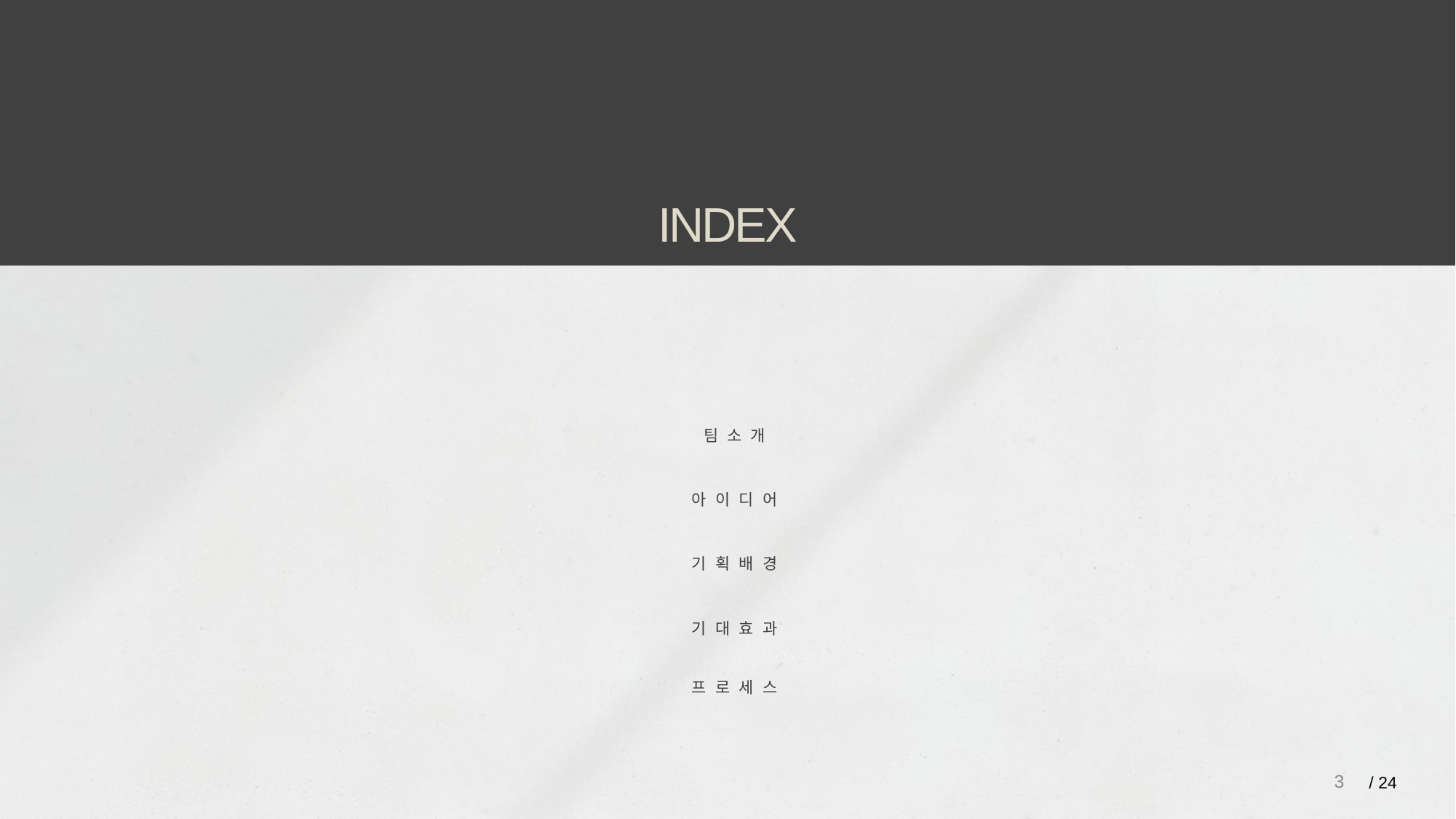

INDEX
팀소개
아이디어
기획배경
기대효과
프로세스
3